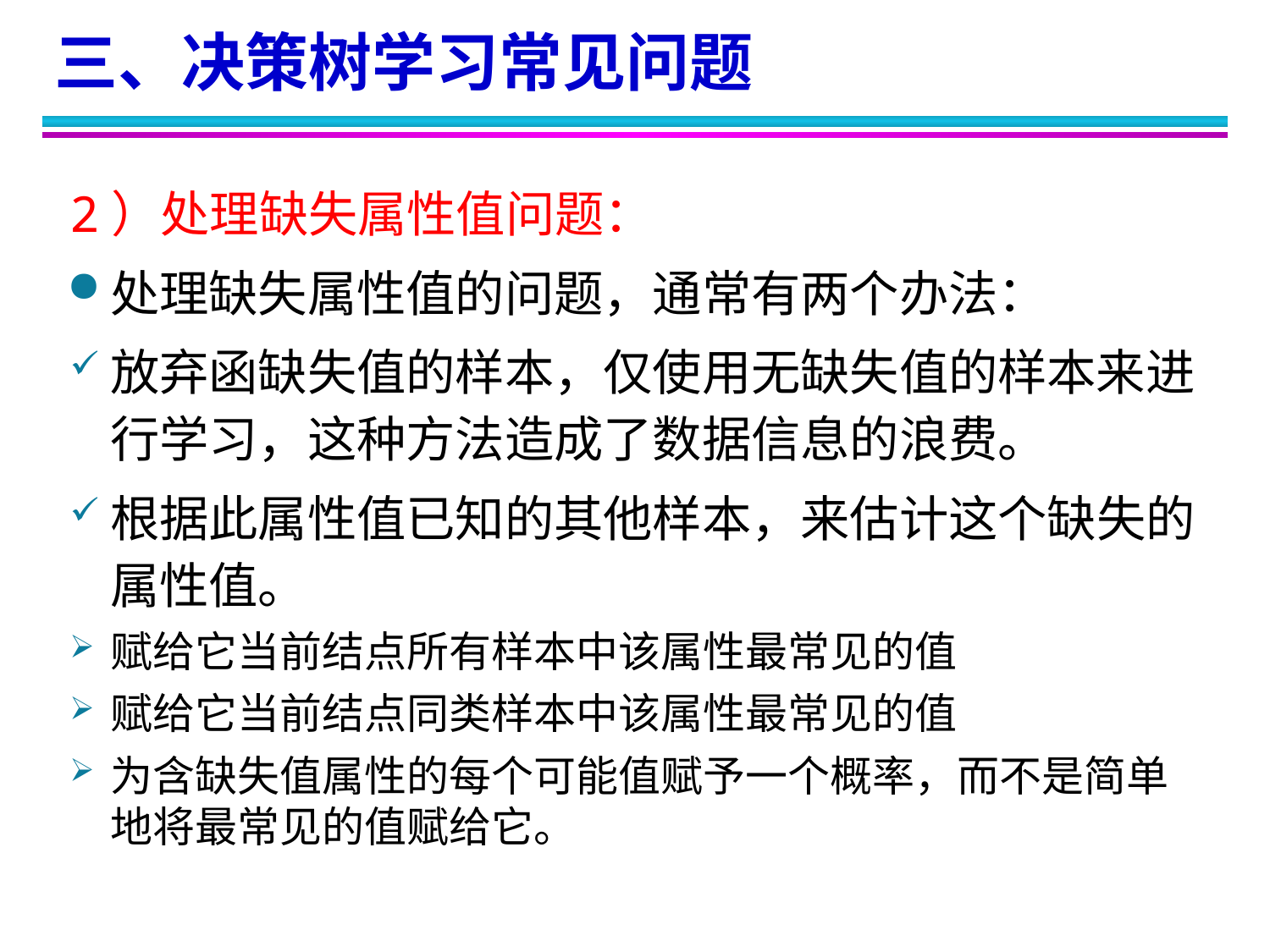

三、决策树学习常见问题
2）处理缺失属性值问题：
处理缺失属性值的问题，通常有两个办法：
放弃函缺失值的样本，仅使用无缺失值的样本来进行学习，这种方法造成了数据信息的浪费。
根据此属性值已知的其他样本，来估计这个缺失的属性值。
赋给它当前结点所有样本中该属性最常见的值
赋给它当前结点同类样本中该属性最常见的值
为含缺失值属性的每个可能值赋予一个概率，而不是简单地将最常见的值赋给它。